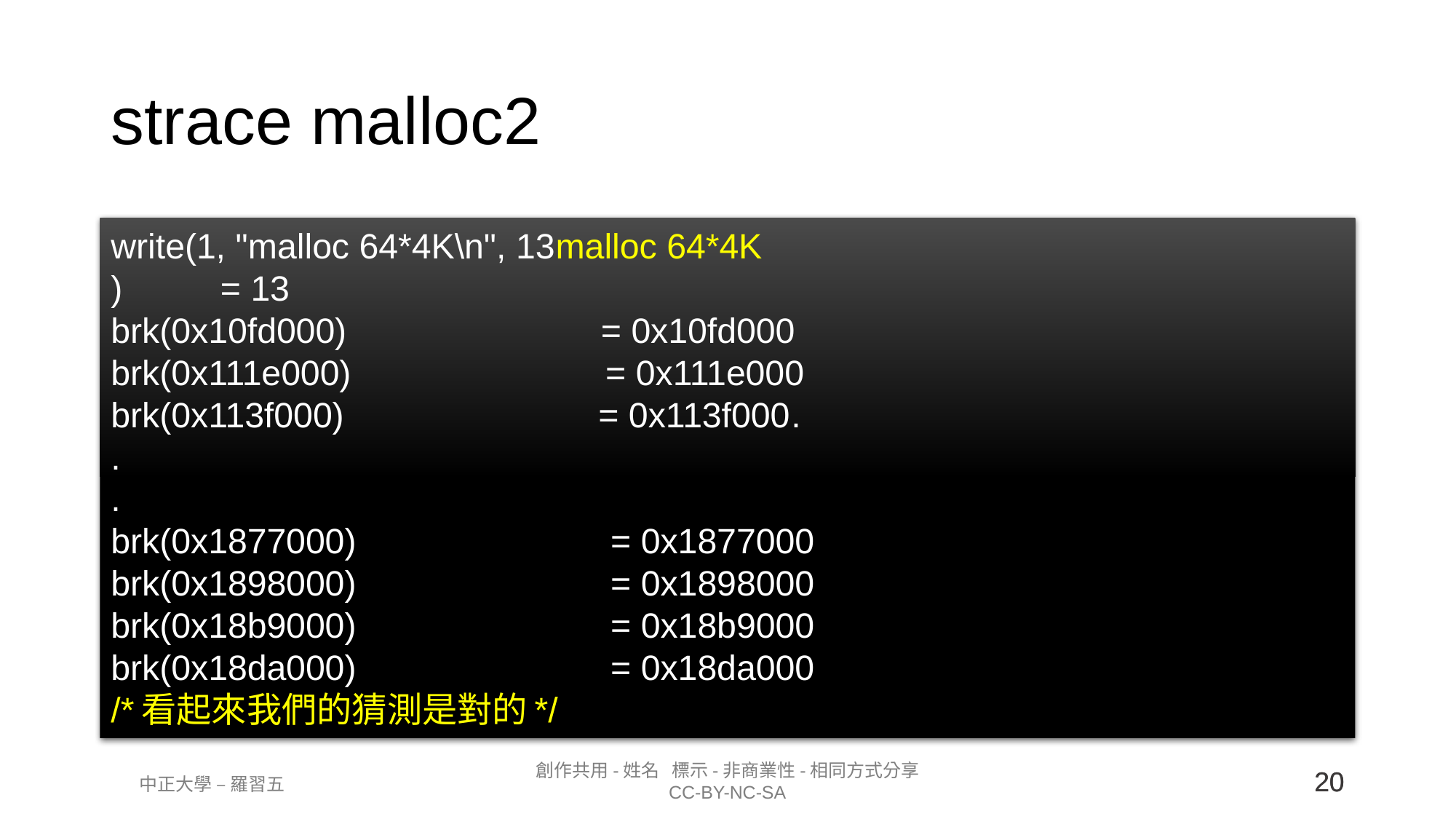

# strace malloc2
write(1, "malloc 64*4K\n", 13malloc 64*4K
)          = 13
brk(0x10fd000)                          = 0x10fd000
brk(0x111e000)                          = 0x111e000
brk(0x113f000)                          = 0x113f000.
.
.
brk(0x1877000)                          = 0x1877000
brk(0x1898000)                          = 0x1898000
brk(0x18b9000)                          = 0x18b9000
brk(0x18da000)                          = 0x18da000
/*看起來我們的猜測是對的*/